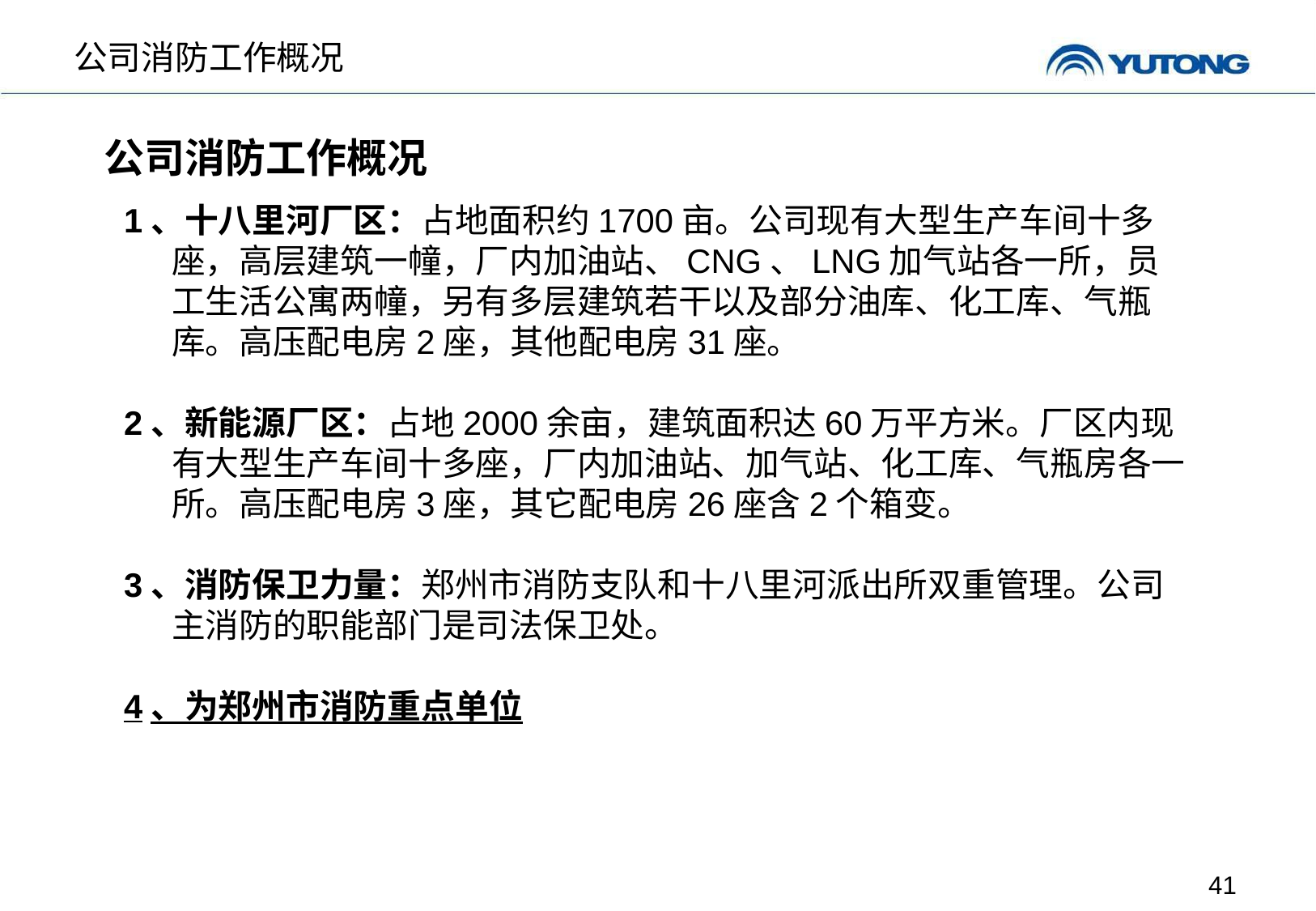

公司消防工作概况
公司消防工作概况
1、十八里河厂区：占地面积约1700亩。公司现有大型生产车间十多座，高层建筑一幢，厂内加油站、CNG、LNG加气站各一所，员工生活公寓两幢，另有多层建筑若干以及部分油库、化工库、气瓶库。高压配电房2座，其他配电房31座。

2、新能源厂区：占地2000余亩，建筑面积达60万平方米。厂区内现有大型生产车间十多座，厂内加油站、加气站、化工库、气瓶房各一所。高压配电房3座，其它配电房26座含2个箱变。

3、消防保卫力量：郑州市消防支队和十八里河派出所双重管理。公司主消防的职能部门是司法保卫处。

4、为郑州市消防重点单位
41